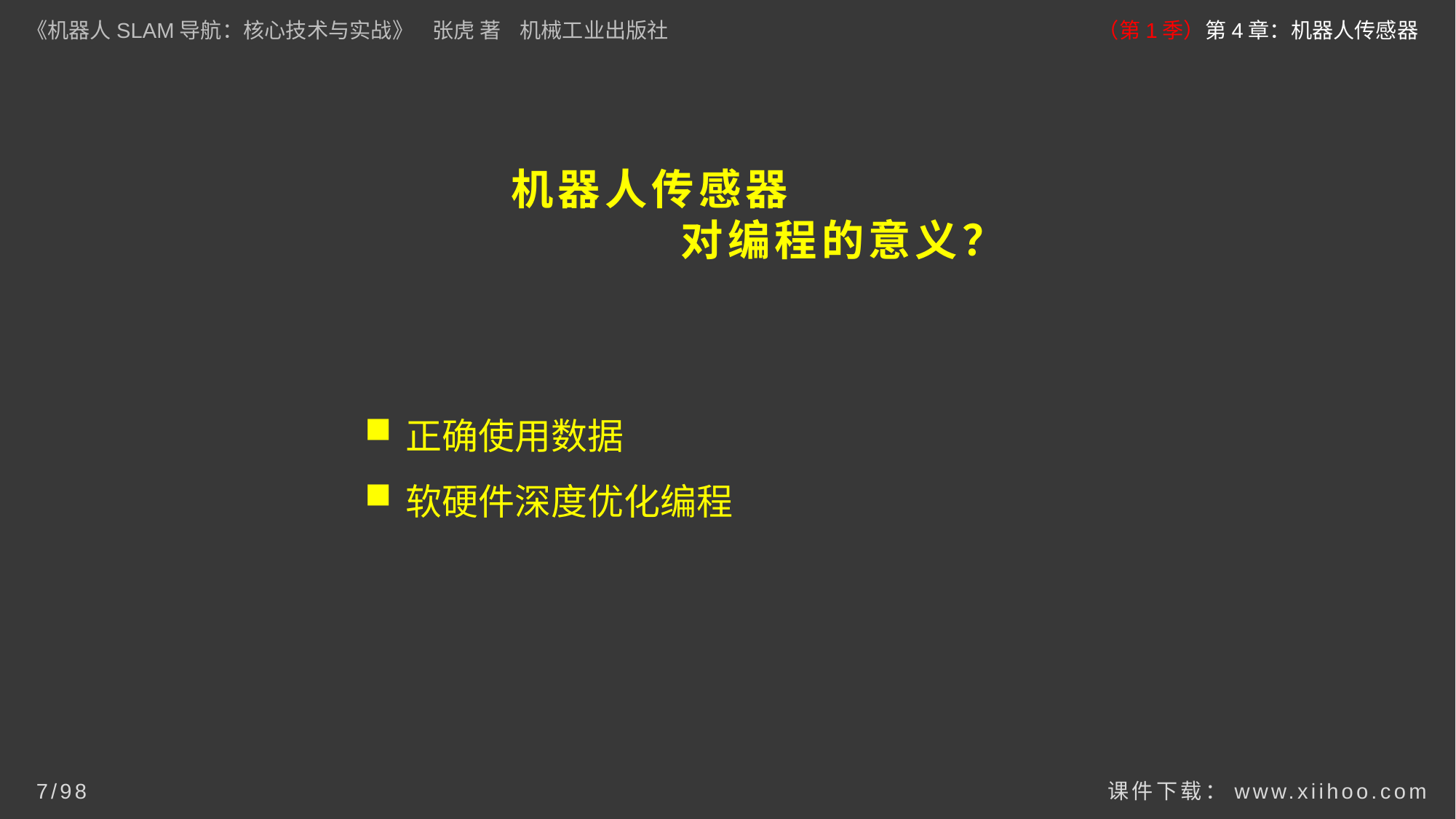

《机器人SLAM导航：核心技术与实战》    张虎 著    机械工业出版社
（第1季）第4章：机器人传感器
# 机器人传感器 对编程的意义？
正确使用数据
软硬件深度优化编程
课件下载：www.xiihoo.com
7/98